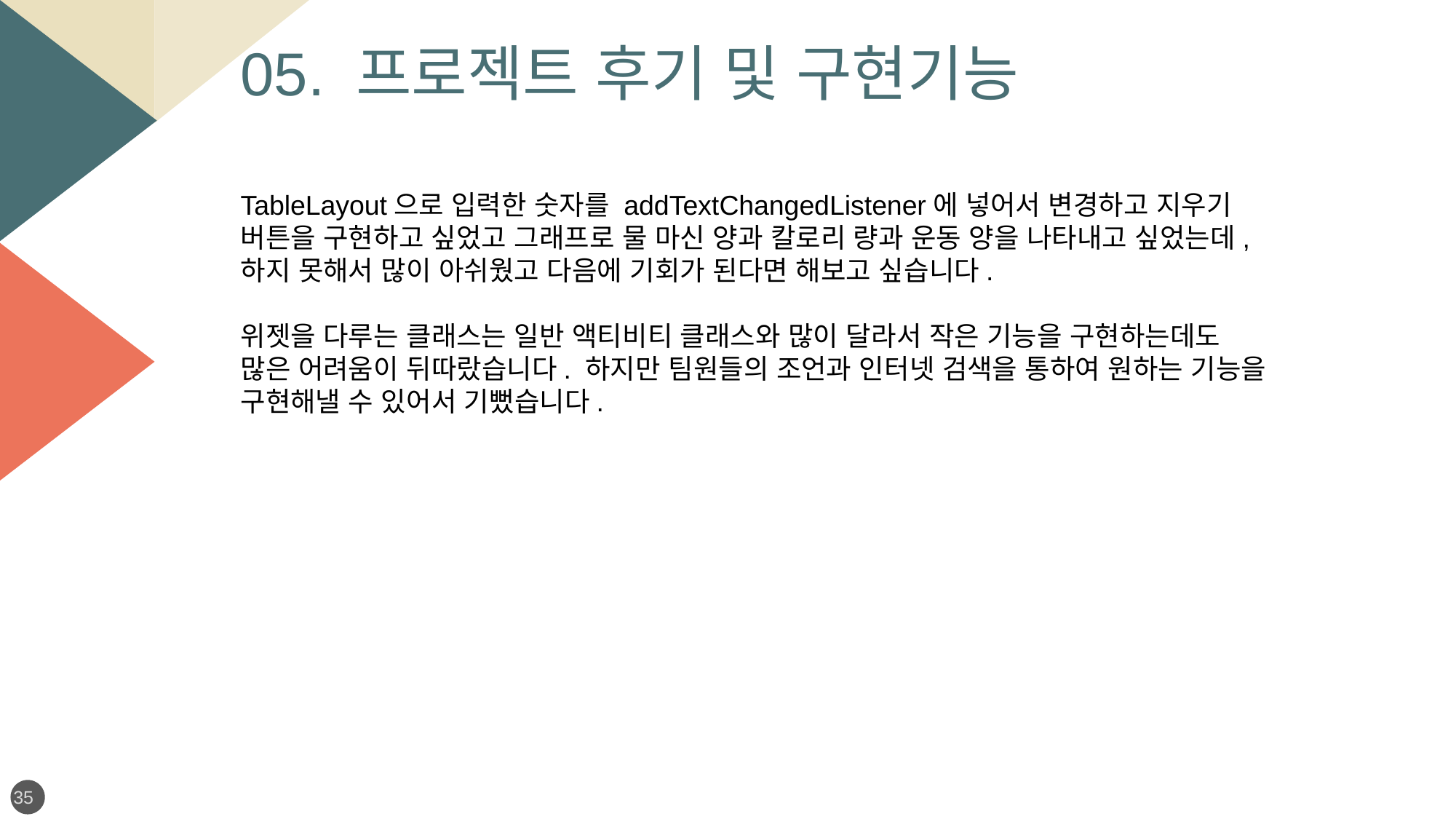

05. 프로젝트 후기 및 구현기능
TableLayout으로 입력한 숫자를 addTextChangedListener에 넣어서 변경하고 지우기 버튼을 구현하고 싶었고 그래프로 물 마신 양과 칼로리 량과 운동 양을 나타내고 싶었는데, 하지 못해서 많이 아쉬웠고 다음에 기회가 된다면 해보고 싶습니다.

위젯을 다루는 클래스는 일반 액티비티 클래스와 많이 달라서 작은 기능을 구현하는데도 많은 어려움이 뒤따랐습니다. 하지만 팀원들의 조언과 인터넷 검색을 통하여 원하는 기능을 구현해낼 수 있어서 기뻤습니다.

35